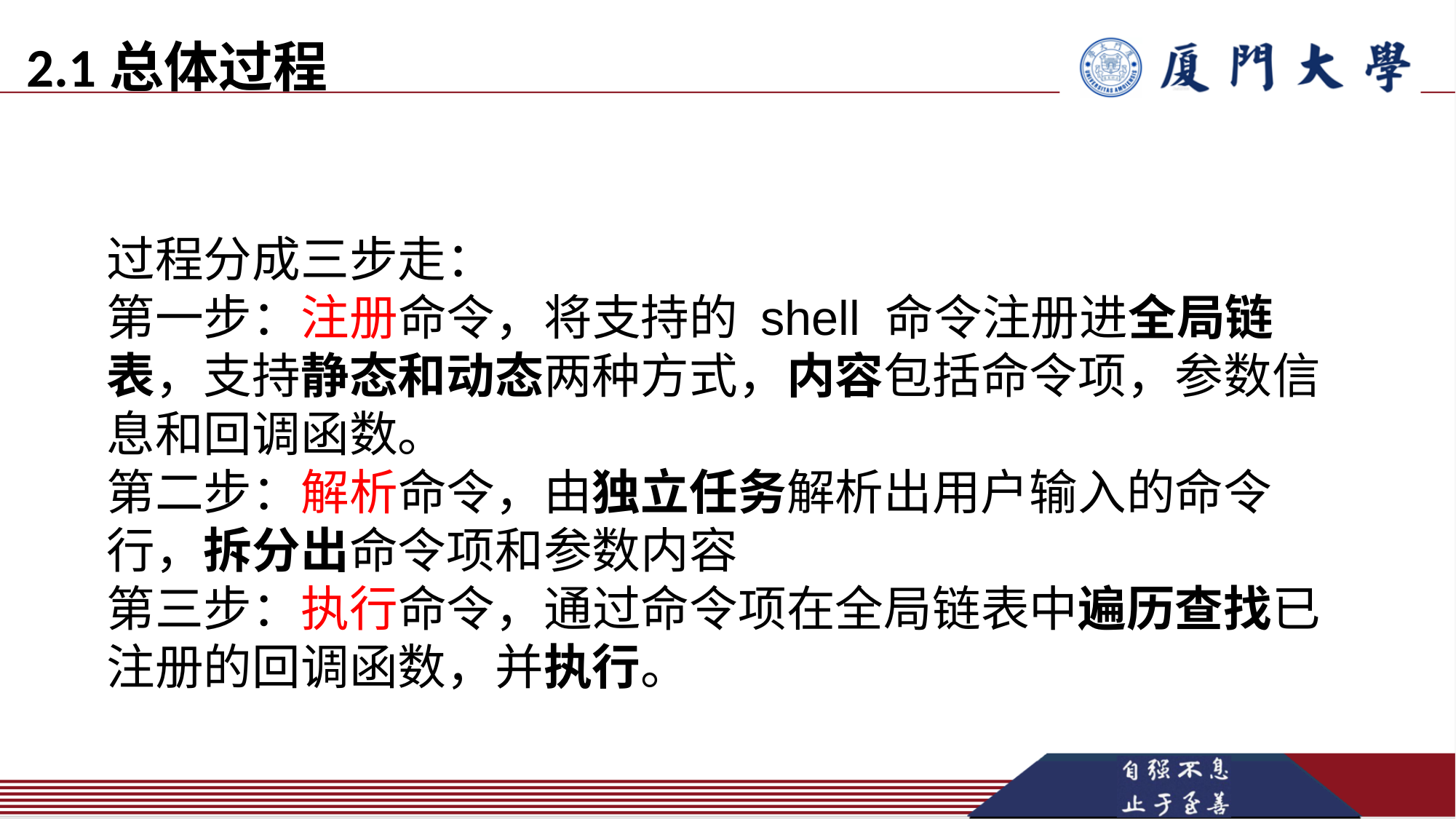

2.1总体过程
过程分成三步走：
第一步：注册命令，将支持的 shell 命令注册进全局链表，支持静态和动态两种方式，内容包括命令项，参数信息和回调函数。
第二步：解析命令，由独立任务解析出用户输入的命令行，拆分出命令项和参数内容
第三步：执行命令，通过命令项在全局链表中遍历查找已注册的回调函数，并执行。